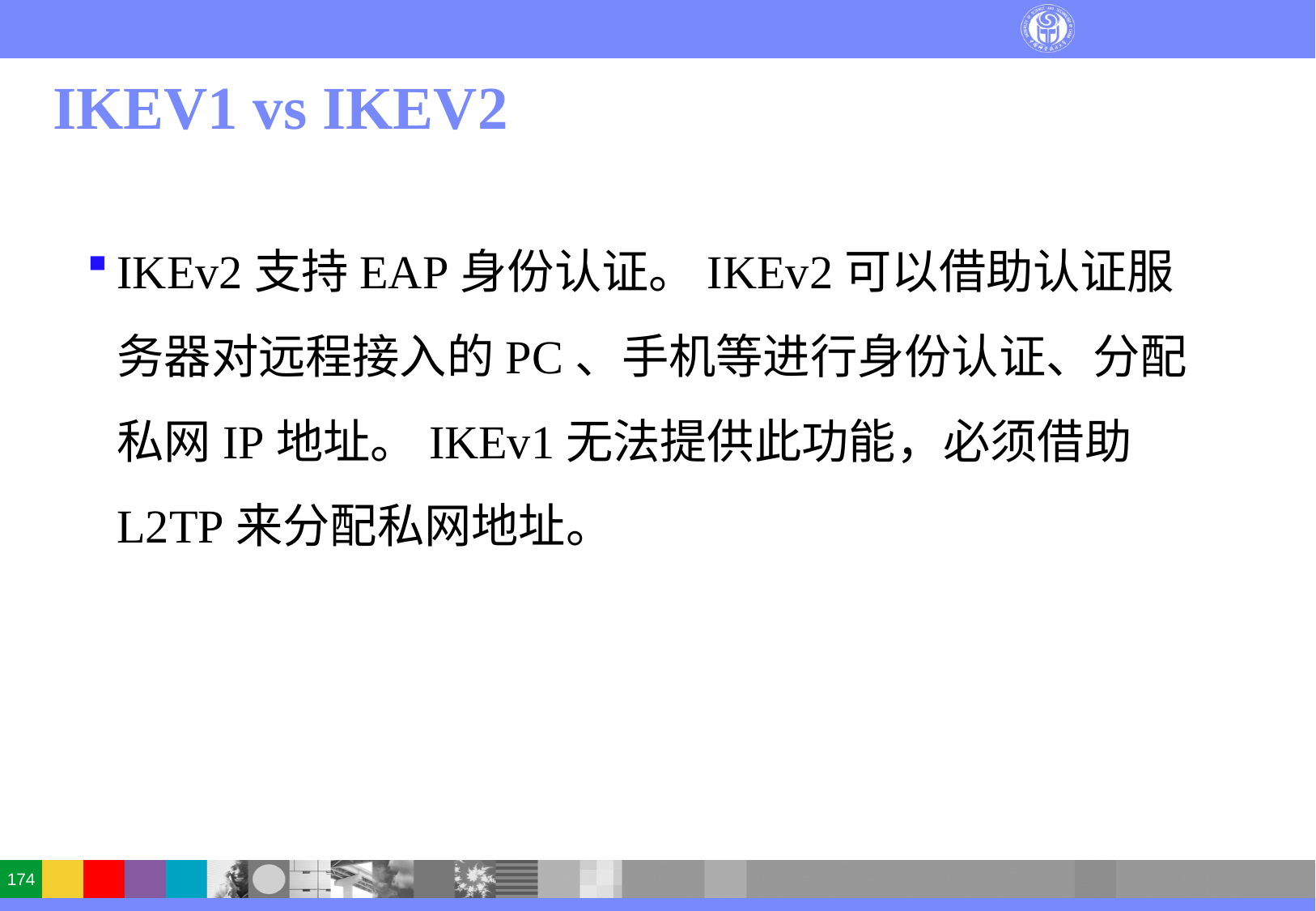

# IKEV1 vs IKEV2
IKEv2支持EAP身份认证。IKEv2可以借助认证服务器对远程接入的PC、手机等进行身份认证、分配私网IP地址。IKEv1无法提供此功能，必须借助L2TP来分配私网地址。